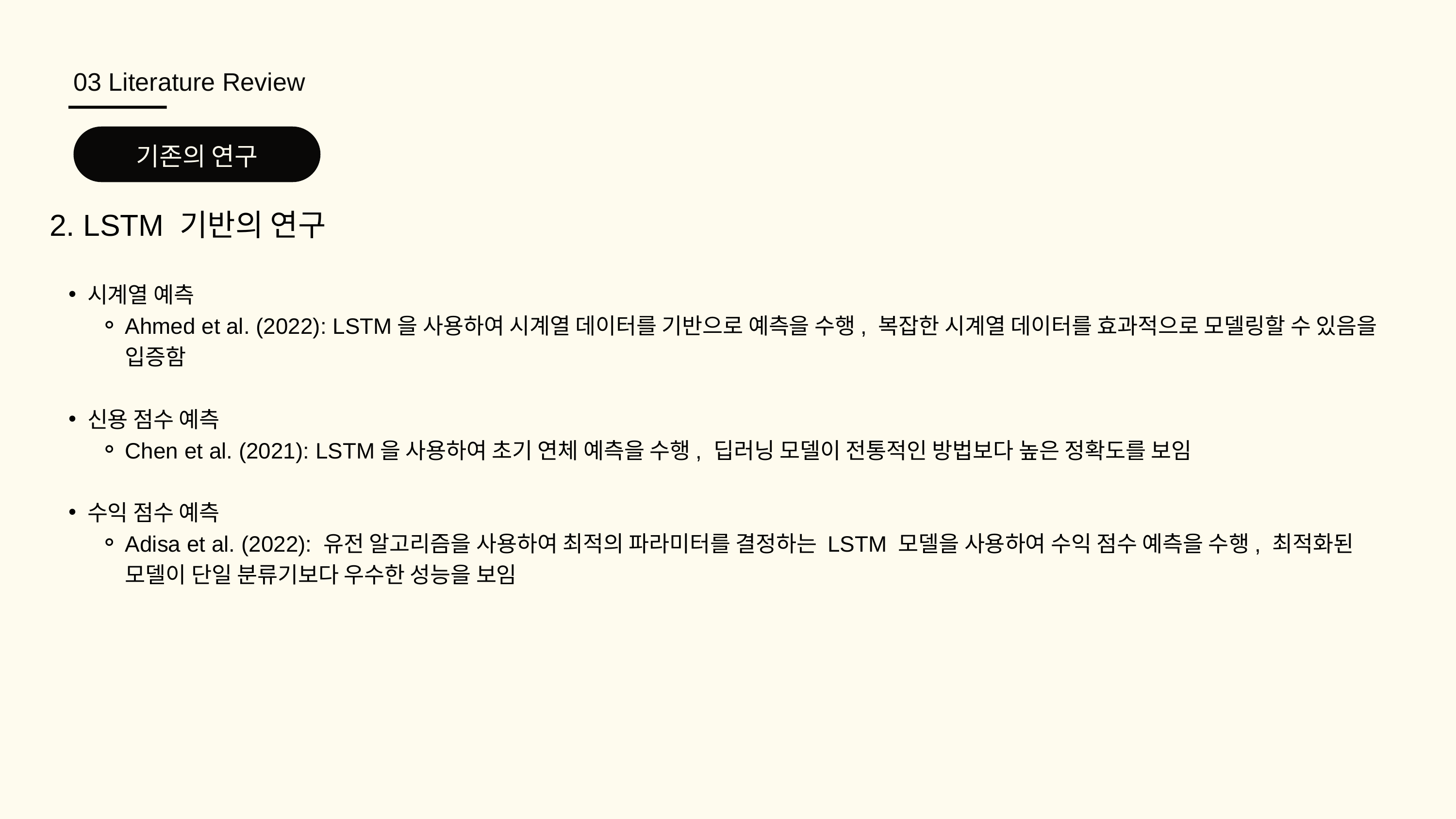

03 Literature Review

기존의 연구
2. LSTM 기반의 연구
시계열 예측
Ahmed et al. (2022): LSTM을 사용하여 시계열 데이터를 기반으로 예측을 수행, 복잡한 시계열 데이터를 효과적으로 모델링할 수 있음을 입증함

신용 점수 예측
Chen et al. (2021): LSTM을 사용하여 초기 연체 예측을 수행, 딥러닝 모델이 전통적인 방법보다 높은 정확도를 보임

수익 점수 예측
Adisa et al. (2022): 유전 알고리즘을 사용하여 최적의 파라미터를 결정하는 LSTM 모델을 사용하여 수익 점수 예측을 수행, 최적화된 모델이 단일 분류기보다 우수한 성능을 보임